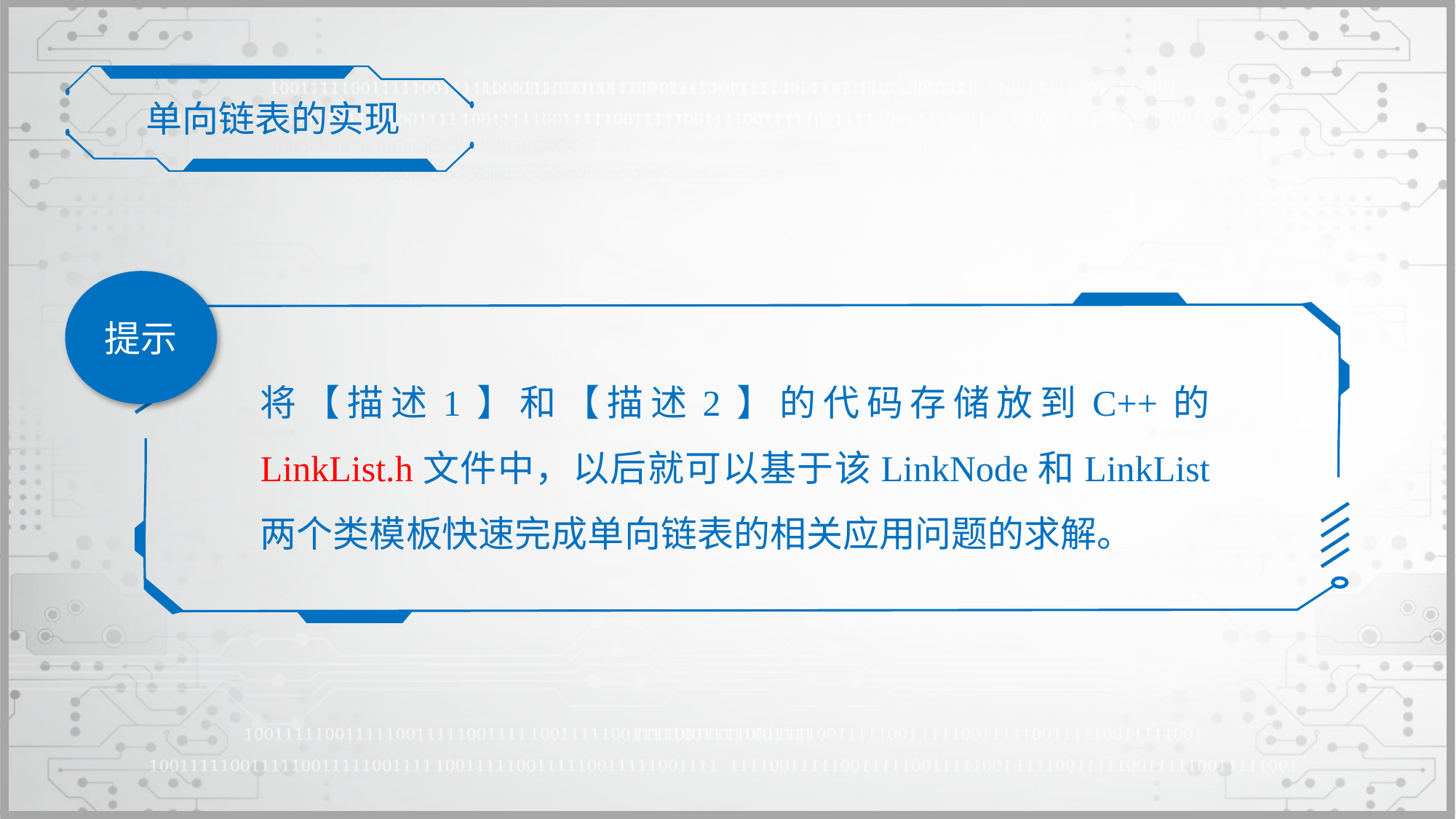

单向链表的实现

提示

将【描述1】和【描述2】的代码存储放到C++的LinkList.h文件中，以后就可以基于该LinkNode和LinkList两个类模板快速完成单向链表的相关应用问题的求解。